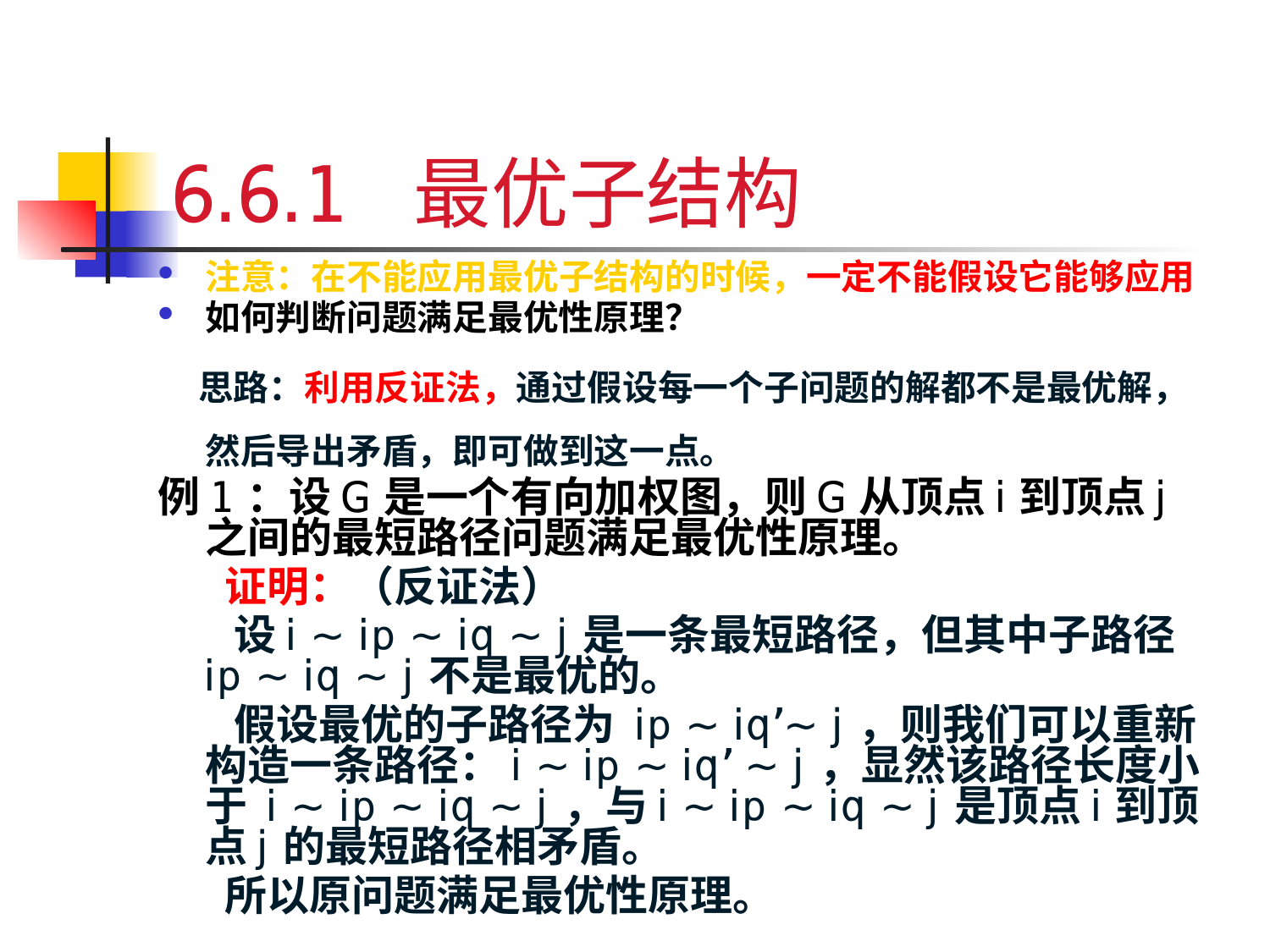

# 6.6.1  最优子结构
注意：在不能应用最优子结构的时候，一定不能假设它能够应用
如何判断问题满足最优性原理？
    思路：利用反证法，通过假设每一个子问题的解都不是最优解，然后导出矛盾，即可做到这一点。
例1：设G是一个有向加权图，则G从顶点i到顶点j之间的最短路径问题满足最优性原理。
      证明：（反证法）
       设i ~ ip ~ iq ~ j是一条最短路径，但其中子路径ip ~ iq ~ j不是最优的。
       假设最优的子路径为 ip ~ iq’~ j，则我们可以重新构造一条路径：i ~ ip ~ iq’ ~ j，显然该路径长度小于 i ~ ip ~ iq ~ j，与i ~ ip ~ iq ~ j是顶点i到顶点j的最短路径相矛盾。
      所以原问题满足最优性原理。